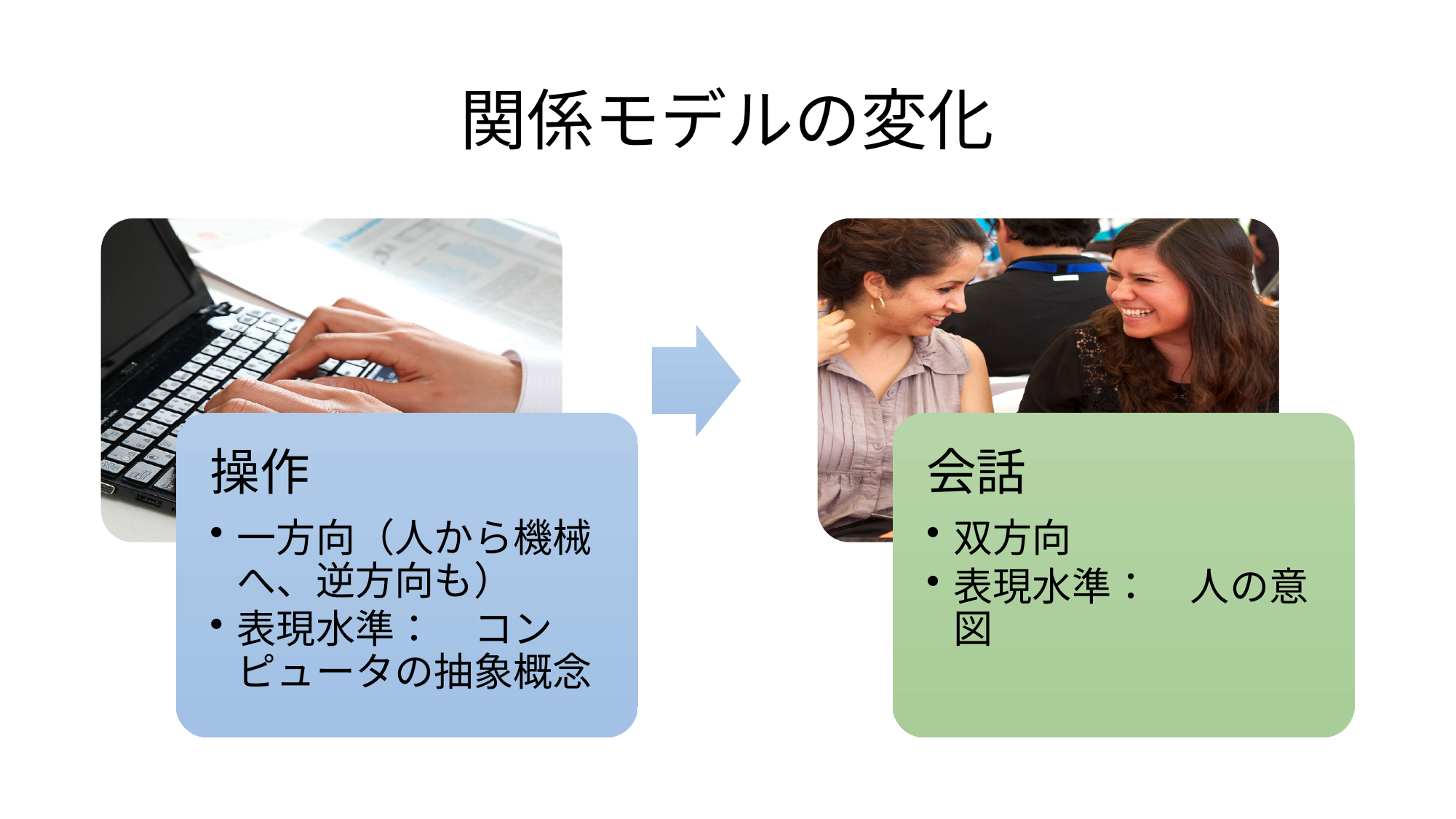

# 関係モデルの変化
操作
一方向（人から機械へ、逆方向も）
表現水準：　コンピュータの抽象概念

会話
双方向
表現水準：　人の意図